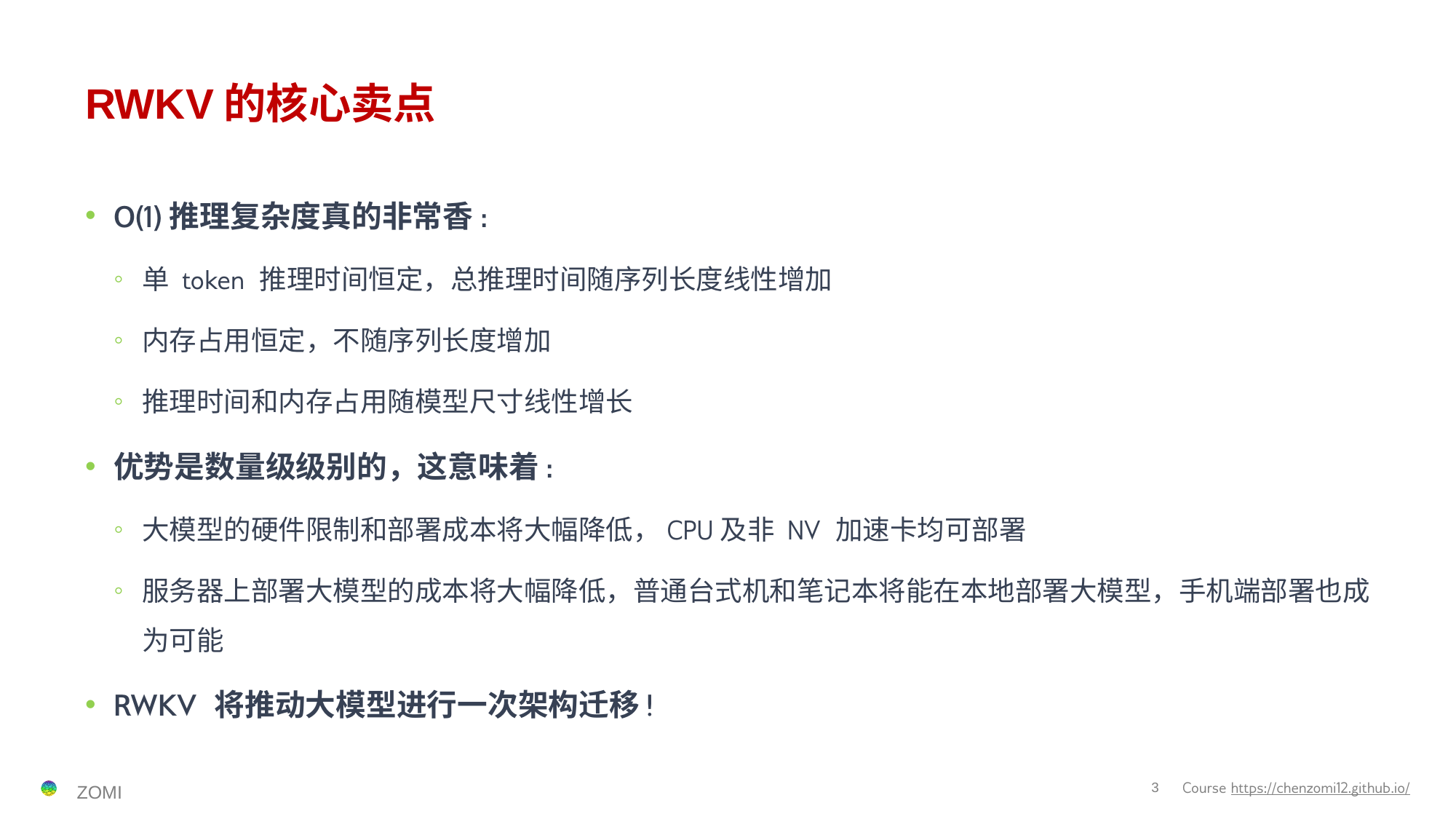

# RWKV的核心卖点
O(1)推理复杂度真的非常香:
单 token 推理时间恒定，总推理时间随序列长度线性增加
内存占用恒定，不随序列长度增加
推理时间和内存占用随模型尺寸线性增长
优势是数量级级别的，这意味着:
大模型的硬件限制和部署成本将大幅降低，CPU及非 NV 加速卡均可部署
服务器上部署大模型的成本将大幅降低，普通台式机和笔记本将能在本地部署大模型，手机端部署也成为可能
RWKV 将推动大模型进行一次架构迁移!